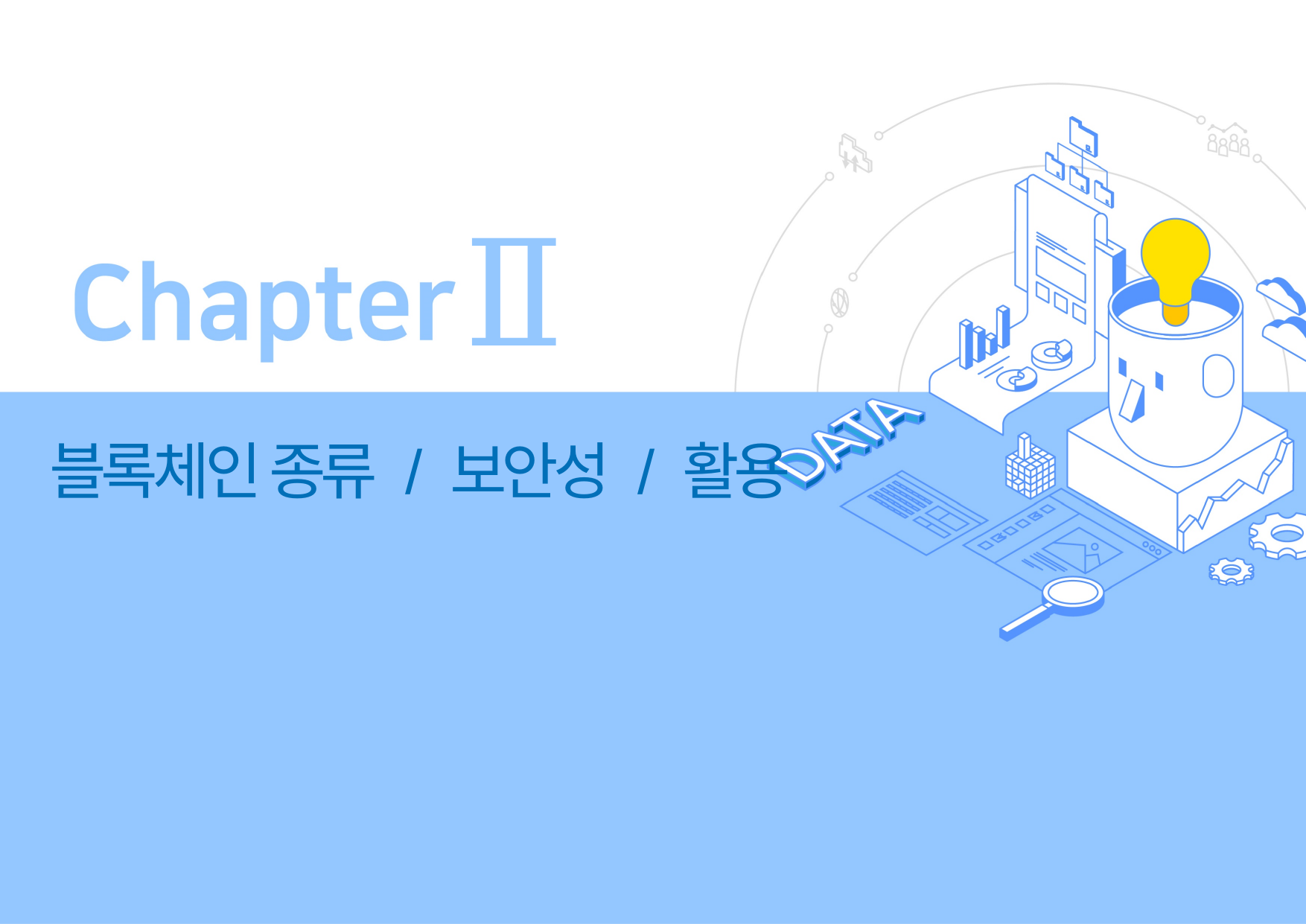

Ⅱ
블록체인 종류 / 보안성 / 활용
1. 블록체인 종류
2. 블록체인 보안성
3. 블록체인 활용